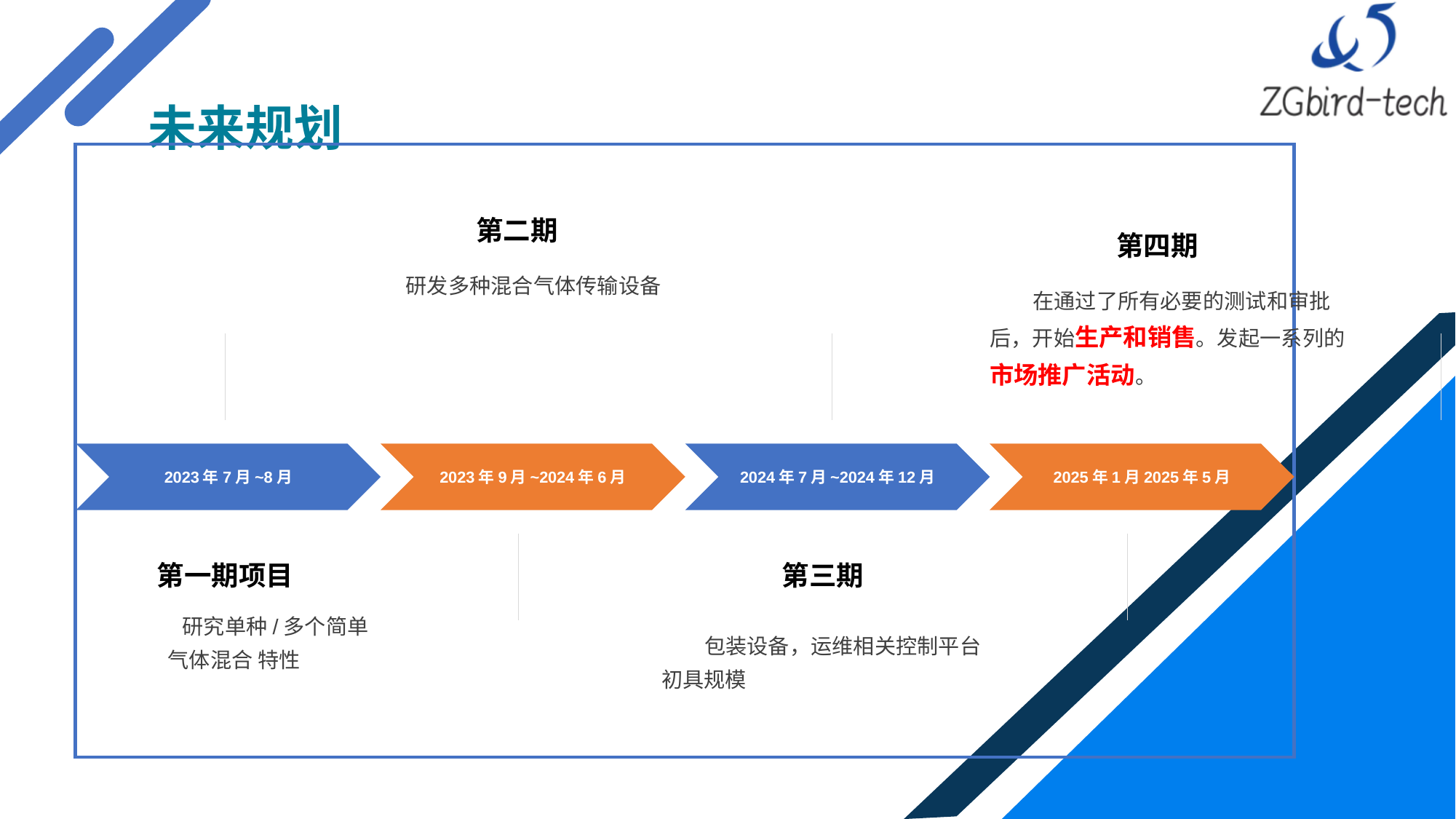

未来规划

第二期
  研发多种混合气体传输设备
第四期
        在通过了所有必要的测试和审批后，开始生产和销售。发起一系列的市场推广活动。
2023年7月~8月
2023年9月~2024年6月
2024年7月~2024年12月
2025年1月2025年5月
第一期项目

第三期
        包装设备，运维相关控制平台初具规模
01

  研究单种/多个简单气体混合 特性